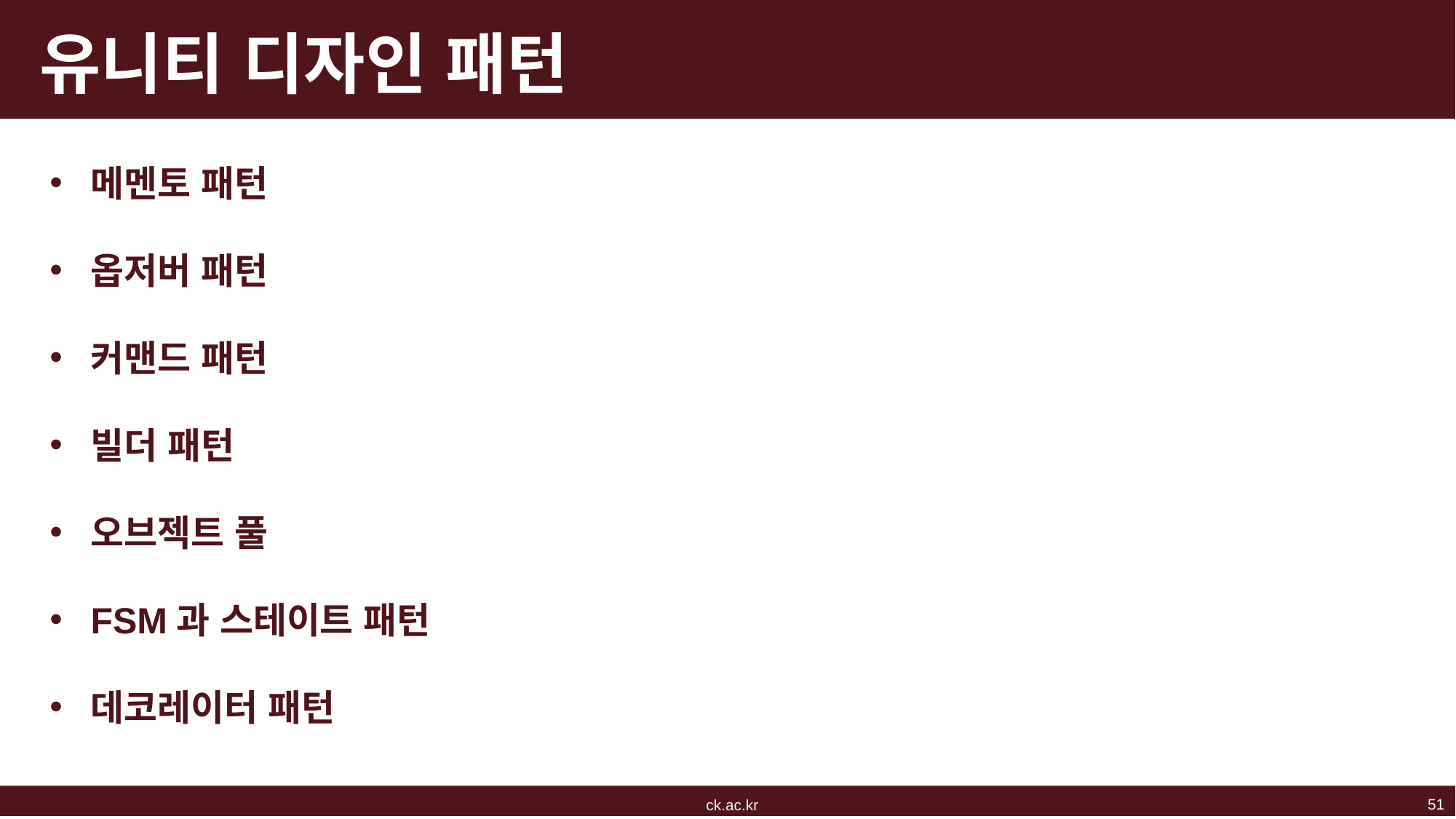

# 유니티 디자인 패턴
메멘토 패턴

옵저버 패턴

커맨드 패턴

빌더 패턴

오브젝트 풀

FSM과 스테이트 패턴

데코레이터 패턴
51
ck.ac.kr